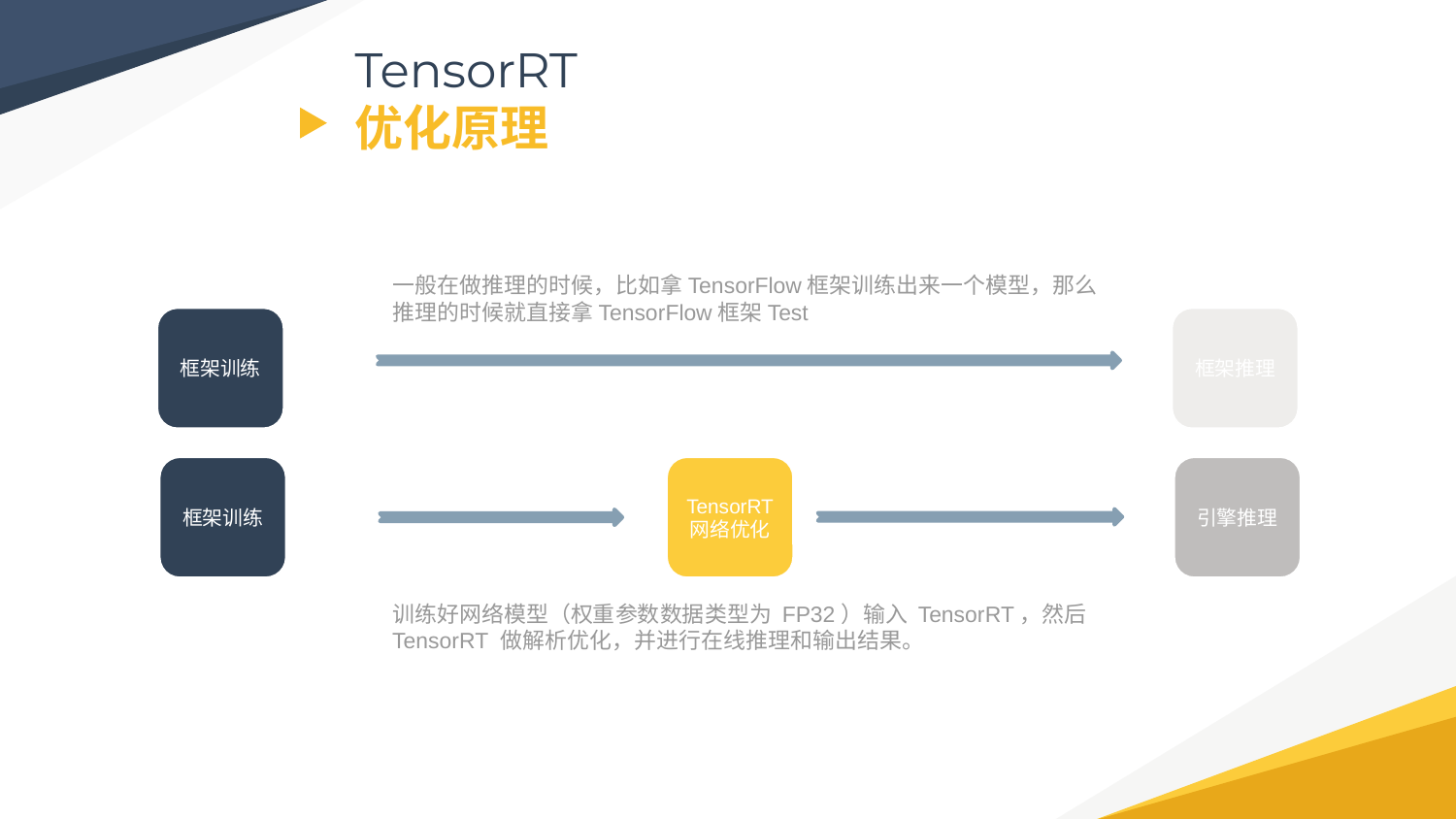

TensorRT
优化原理
一般在做推理的时候，比如拿TensorFlow框架训练出来一个模型，那么推理的时候就直接拿TensorFlow框架Test

框架训练
框架推理

框架训练
TensorRT
网络优化
引擎推理

训练好网络模型（权重参数数据类型为 FP32）输入 TensorRT，然后 TensorRT 做解析优化，并进行在线推理和输出结果。